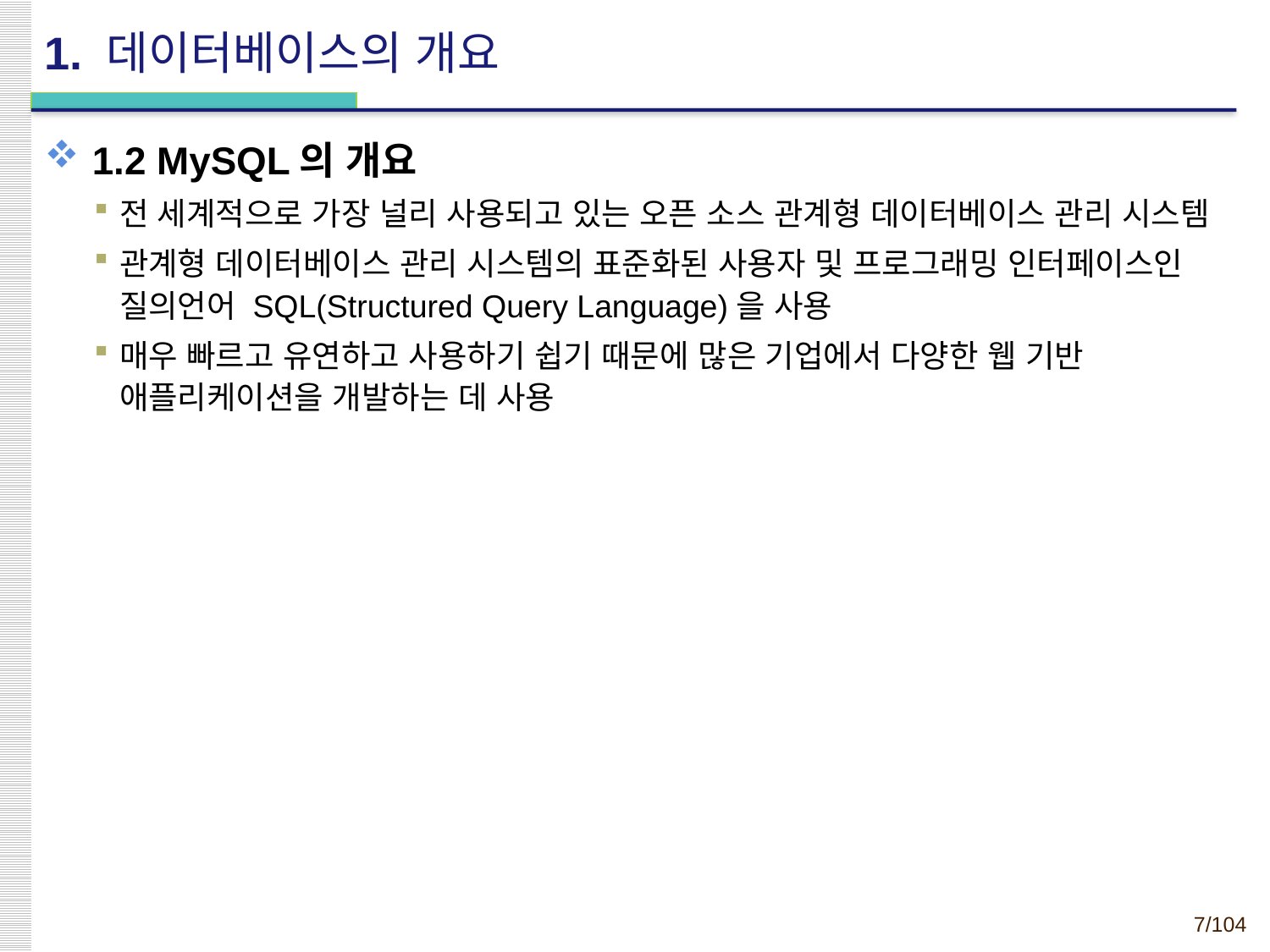

# 1. 데이터베이스의 개요
1.2 MySQL의 개요
전 세계적으로 가장 널리 사용되고 있는 오픈 소스 관계형 데이터베이스 관리 시스템
관계형 데이터베이스 관리 시스템의 표준화된 사용자 및 프로그래밍 인터페이스인 질의언어 SQL(Structured Query Language)을 사용
매우 빠르고 유연하고 사용하기 쉽기 때문에 많은 기업에서 다양한 웹 기반 애플리케이션을 개발하는 데 사용